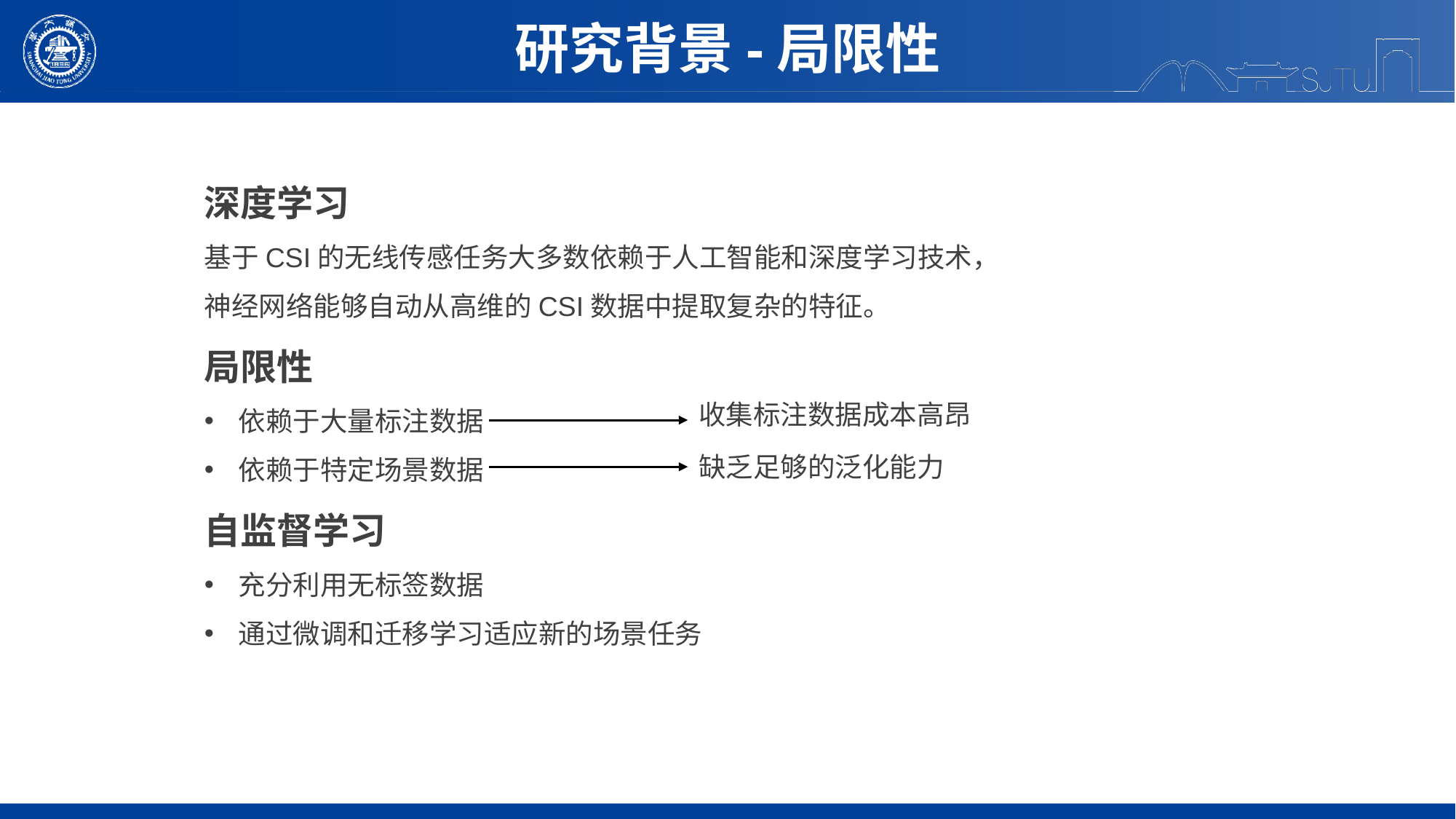

研究背景-局限性
深度学习
基于CSI的无线传感任务大多数依赖于人工智能和深度学习技术，神经网络能够自动从高维的CSI数据中提取复杂的特征。
局限性
依赖于大量标注数据
依赖于特定场景数据
自监督学习
充分利用无标签数据
通过微调和迁移学习适应新的场景任务
收集标注数据成本高昂

缺乏足够的泛化能力